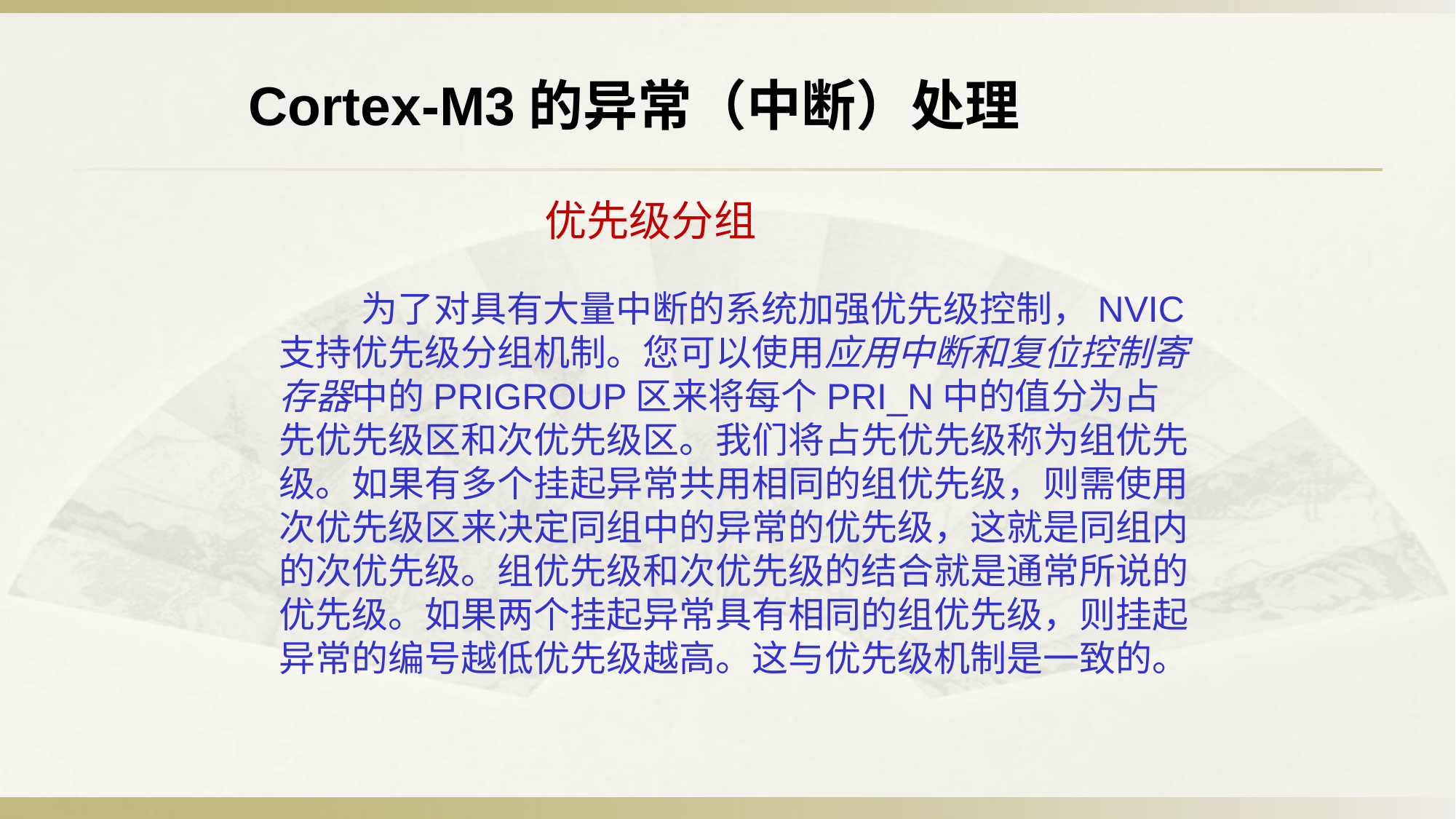

Cortex-M3的异常（中断）处理
优先级分组
              为了对具有大量中断的系统加强优先级控制，NVIC支持优先级分组机制。您可以使用应用中断和复位控制寄存器中的PRIGROUP区来将每个PRI_N中的值分为占先优先级区和次优先级区。我们将占先优先级称为组优先级。如果有多个挂起异常共用相同的组优先级，则需使用次优先级区来决定同组中的异常的优先级，这就是同组内的次优先级。组优先级和次优先级的结合就是通常所说的优先级。如果两个挂起异常具有相同的组优先级，则挂起异常的编号越低优先级越高。这与优先级机制是一致的。